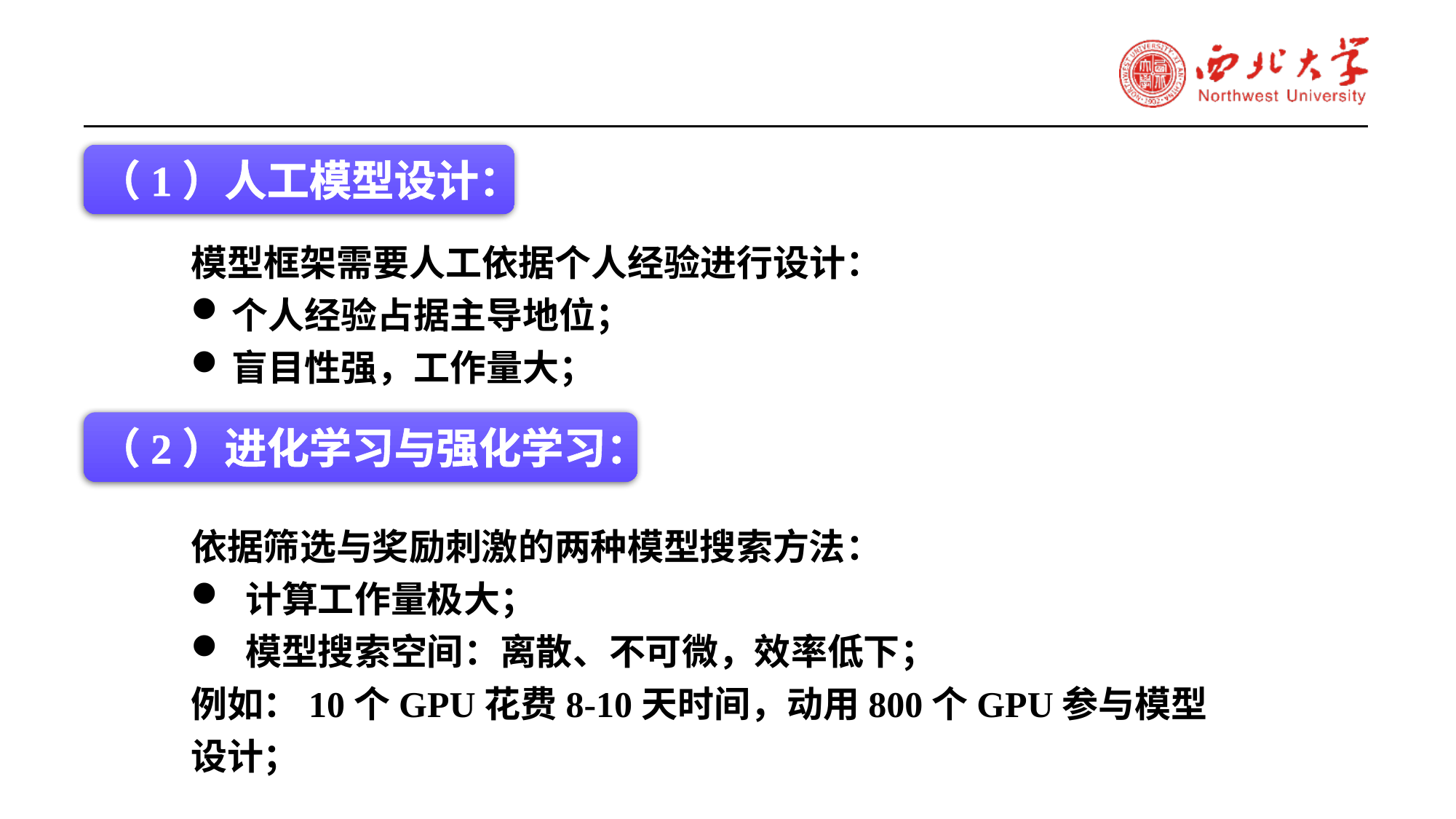

# 一、主要工作（1）：
（1）人工模型设计：
模型框架需要人工依据个人经验进行设计：
个人经验占据主导地位；
盲目性强，工作量大；

（2）进化学习与强化学习：
依据筛选与奖励刺激的两种模型搜索方法：
计算工作量极大；
模型搜索空间：离散、不可微，效率低下；
例如：10个GPU花费8-10天时间，动用800个GPU参与模型设计；